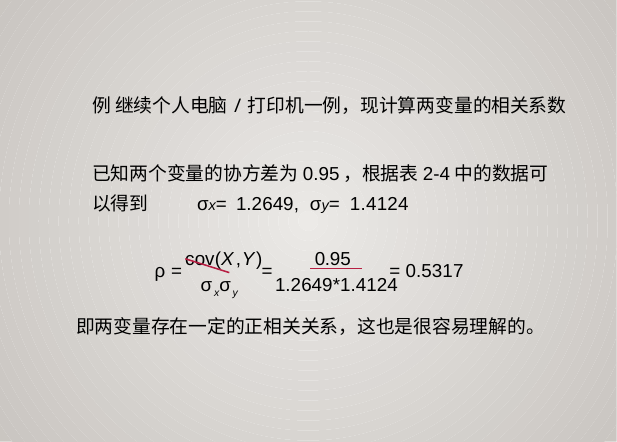

例 继续个人电脑/打印机一例，现计算两变量的相关系数
已知两个变量的协方差为0.95，根据表2-4中的数据可
σx=
σy=
1.2649,
1.4124
以得到
cov(X,Y)
0.95
ρ =
=
= 0.5317
σ σ
1.2649*1.4124
x
y
即两变量存在一定的正相关关系，这也是很容易理解的。